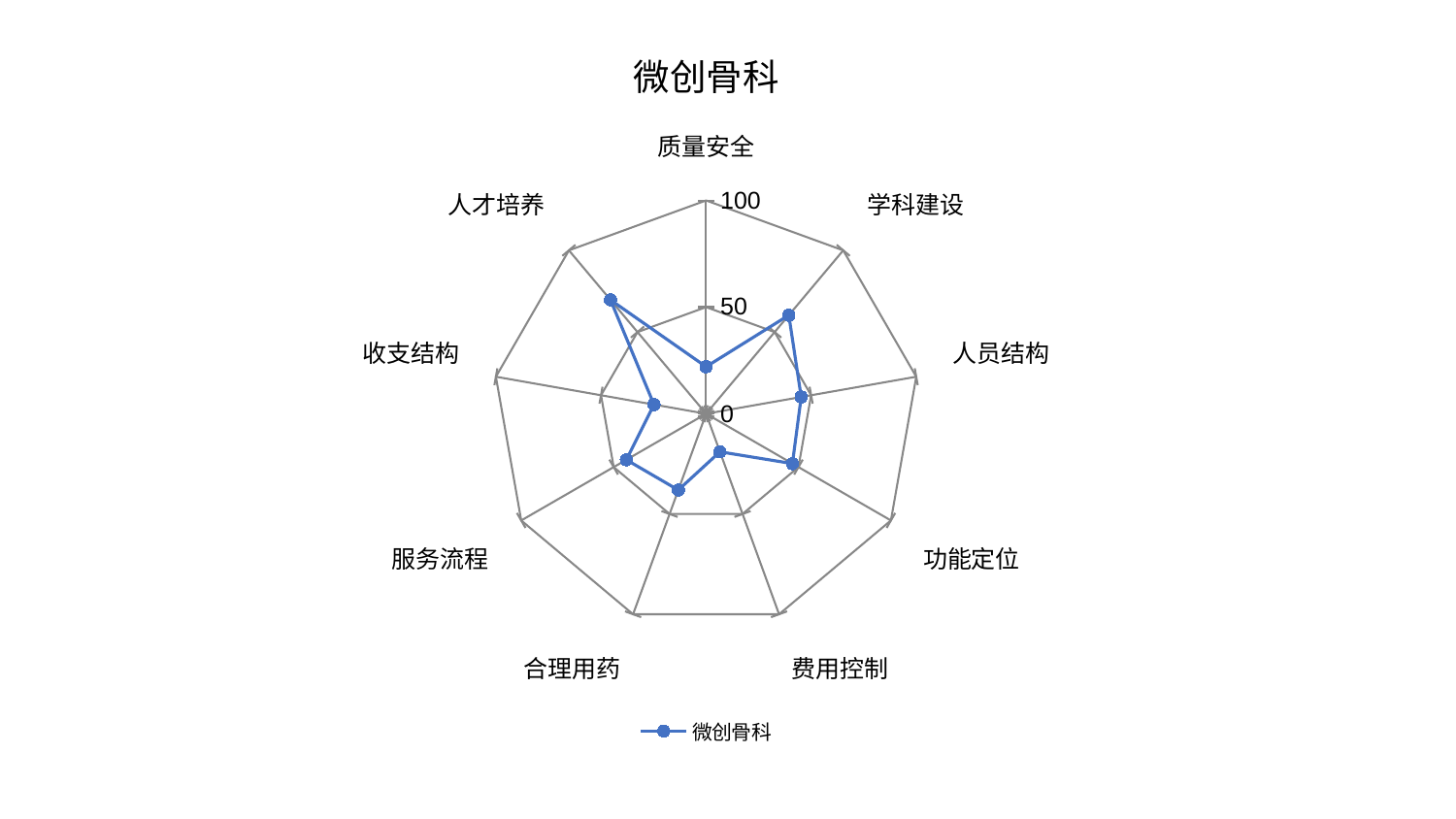

### Chart: 微创骨科

| Category | 微创骨科 |
|---|---|
| 质量安全 | 22.051666034789875 |
| 学科建设 | 60.33997070335001 |
| 人员结构 | 45.2670075784833 |
| 功能定位 | 46.74384376013681 |
| 费用控制 | 18.97191159160176 |
| 合理用药 | 38.04814436882425 |
| 服务流程 | 43.15465358341986 |
| 收支结构 | 24.794721405831467 |
| 人才培养 | 69.70132877811426 |
206